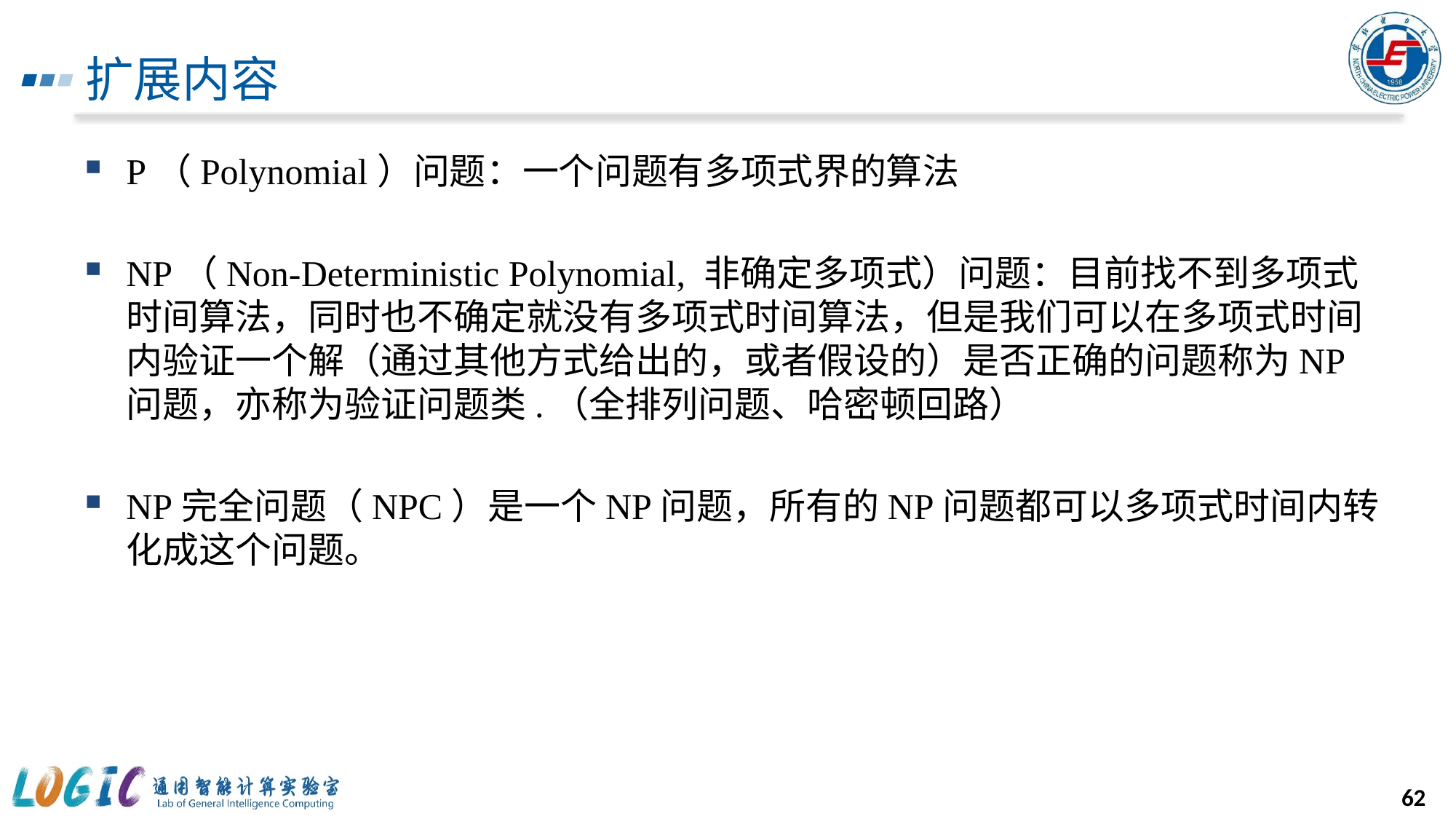

# 扩展内容
P（Polynomial）问题：一个问题有多项式界的算法

NP（Non-Deterministic Polynomial, 非确定多项式）问题：目前找不到多项式时间算法，同时也不确定就没有多项式时间算法，但是我们可以在多项式时间内验证一个解（通过其他方式给出的，或者假设的）是否正确的问题称为NP问题，亦称为验证问题类.（全排列问题、哈密顿回路）

NP完全问题（NPC）是一个NP问题，所有的NP问题都可以多项式时间内转化成这个问题。

62